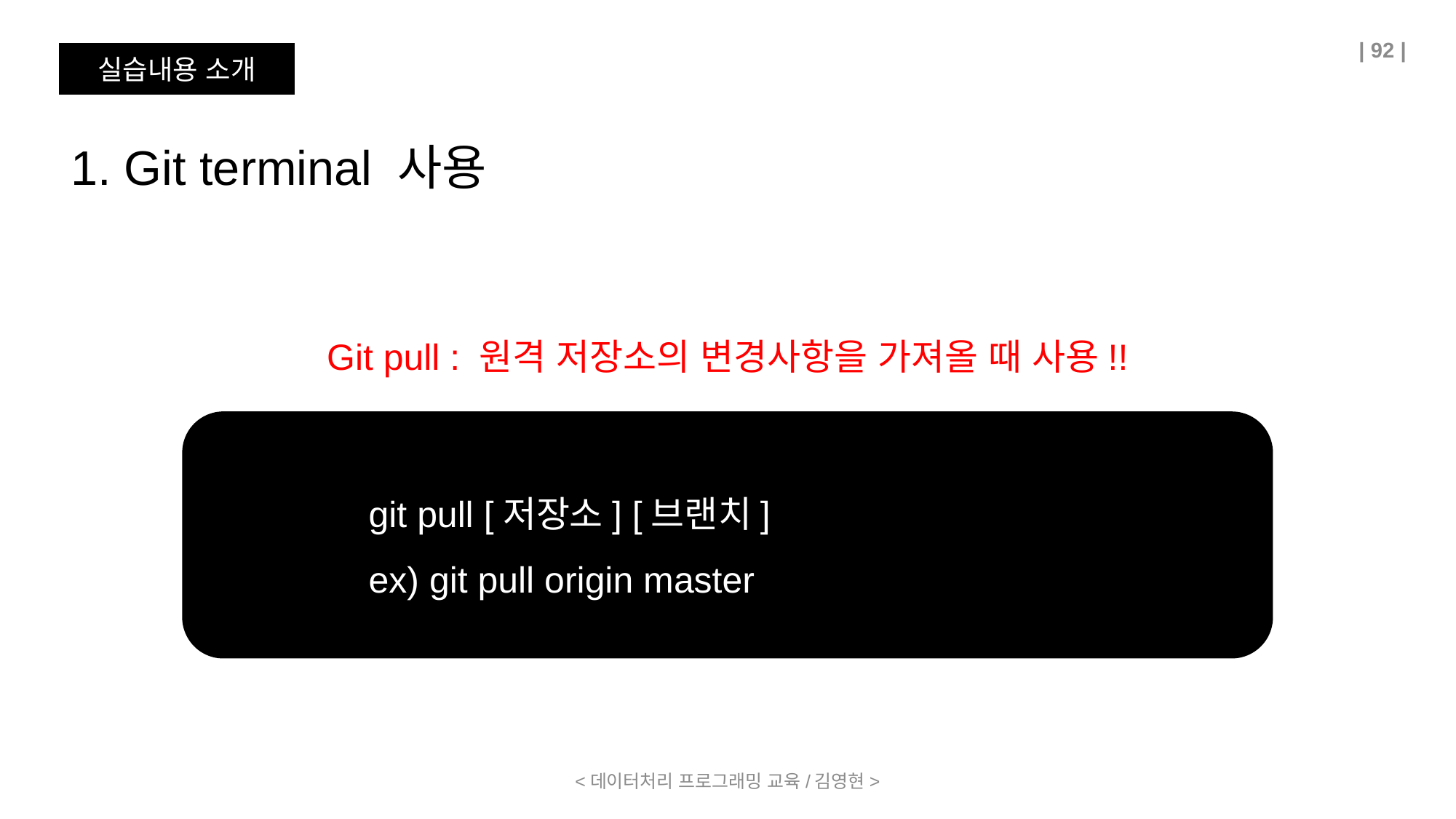

| 92 |
실습내용 소개

1. Git terminal 사용
Git pull : 원격 저장소의 변경사항을 가져올 때 사용!!
	git pull [저장소] [브랜치]
	ex) git pull origin master
<데이터처리 프로그래밍 교육/김영현>